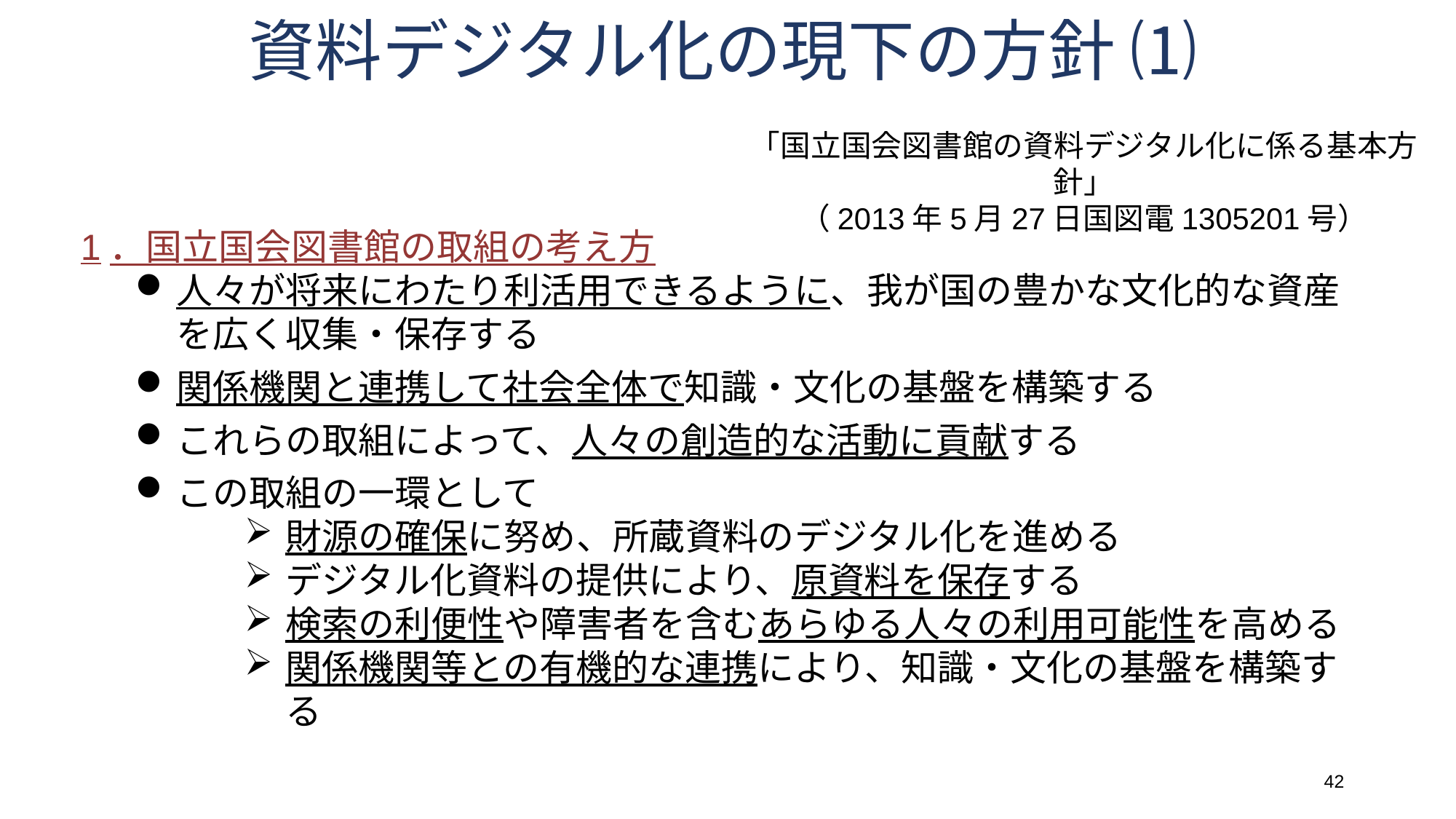

# 資料デジタル化の現下の方針 ⑴
「国立国会図書館の資料デジタル化に係る基本方針」
（2013年5月27日国図電1305201号）
1．国立国会図書館の取組の考え方
人々が将来にわたり利活用できるように、我が国の豊かな文化的な資産を広く収集・保存する
関係機関と連携して社会全体で知識・文化の基盤を構築する
これらの取組によって、人々の創造的な活動に貢献する
この取組の一環として
財源の確保に努め、所蔵資料のデジタル化を進める
デジタル化資料の提供により、原資料を保存する
検索の利便性や障害者を含むあらゆる人々の利用可能性を高める
関係機関等との有機的な連携により、知識・文化の基盤を構築する
42